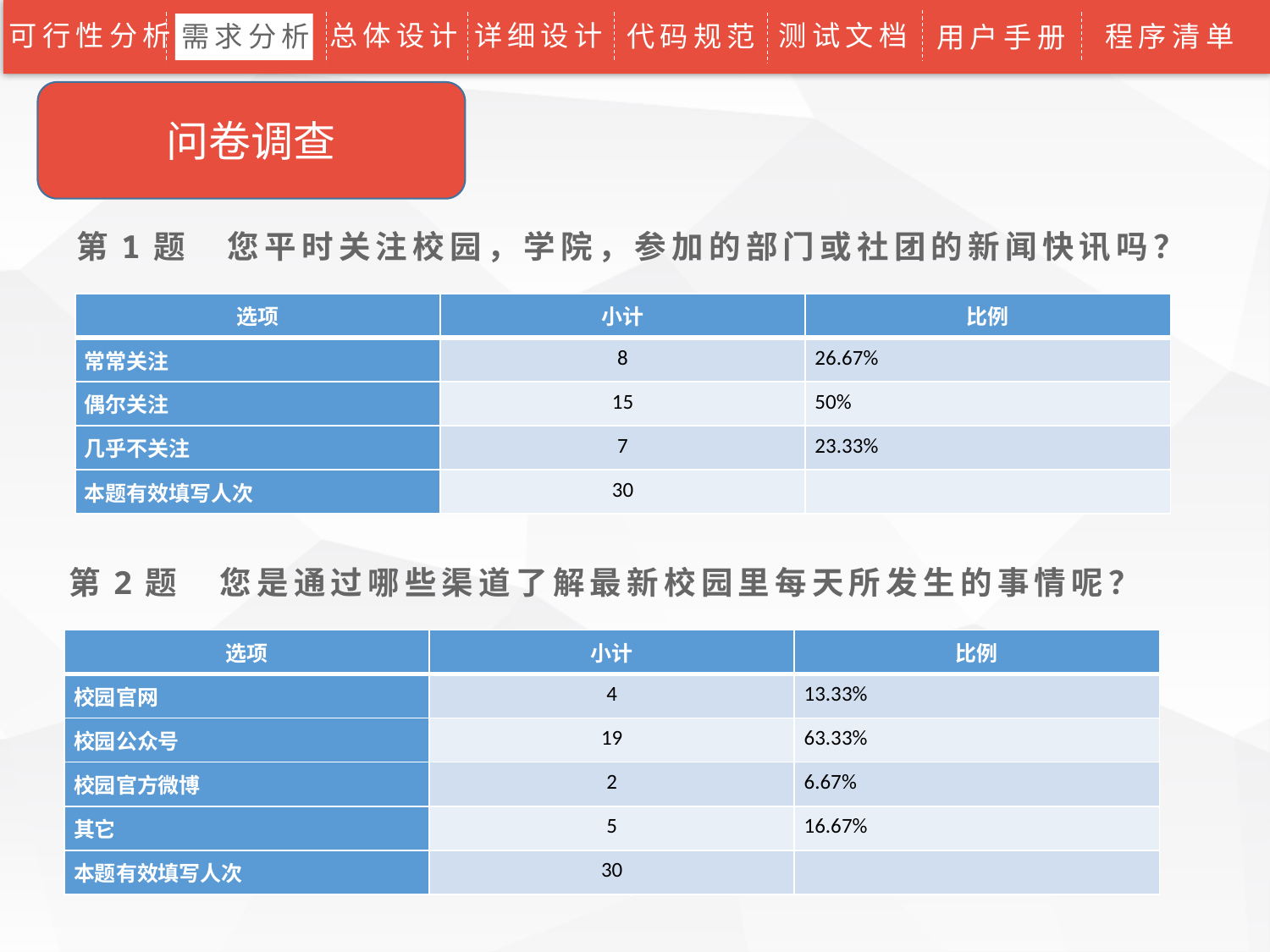

可行性分析
总体设计
详细设计
测试文档
代码规范
程序清单
需求分析

用户手册
问卷调查
第1题   您平时关注校园，学院，参加的部门或社团的新闻快讯吗？
| 选项 | 小计 | 比例 |
| --- | --- | --- |
| 常常关注 | 8 | 26.67% |
| 偶尔关注 | 15 | 50% |
| 几乎不关注 | 7 | 23.33% |
| 本题有效填写人次 | 30 |  |

第2题   您是通过哪些渠道了解最新校园里每天所发生的事情呢？
| 选项 | 小计 | 比例 |
| --- | --- | --- |
| 校园官网 | 4 | 13.33% |
| 校园公众号 | 19 | 63.33% |
| 校园官方微博 | 2 | 6.67% |
| 其它 | 5 | 16.67% |
| 本题有效填写人次 | 30 |  |